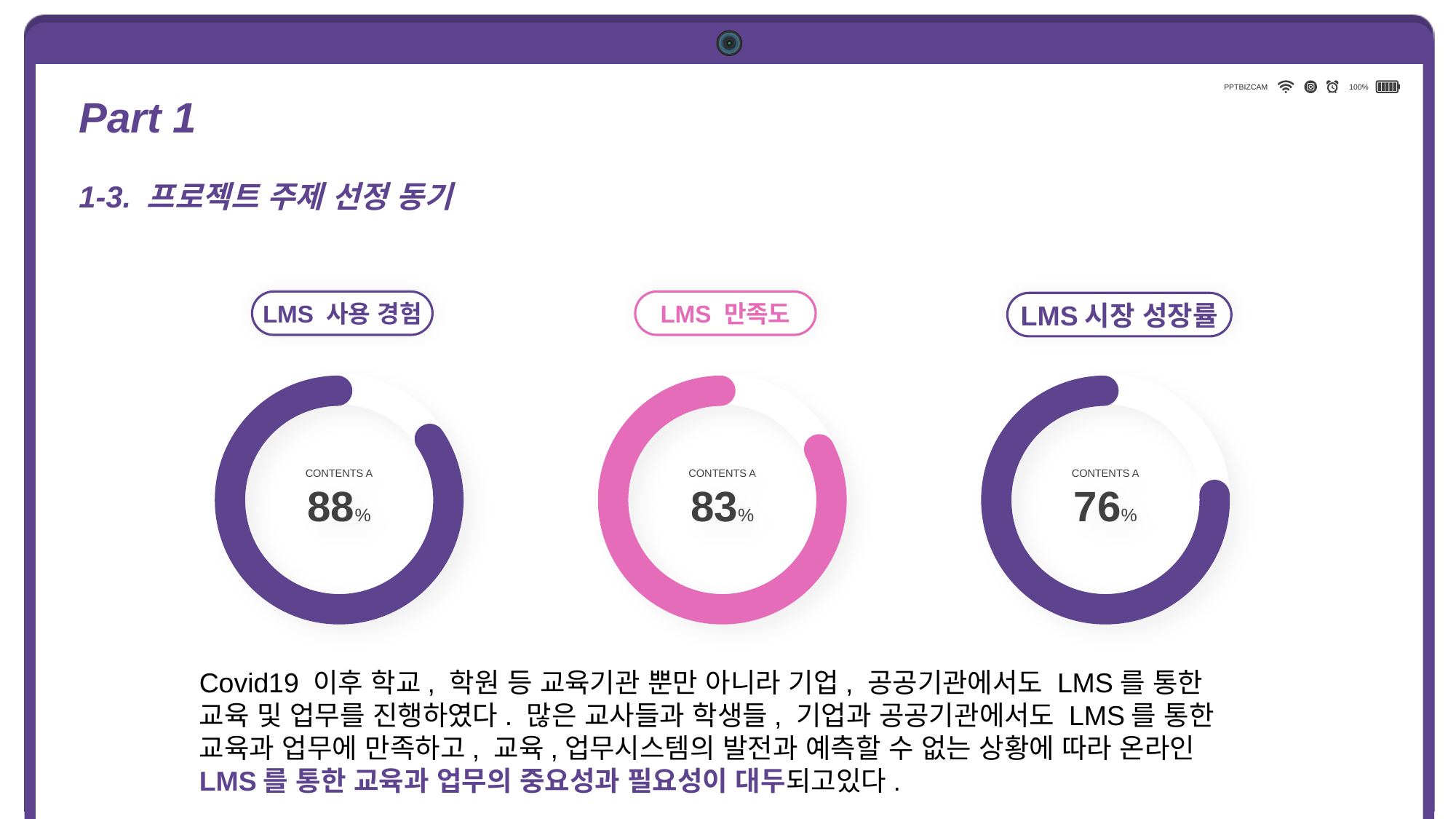

PPTBIZCAM
100%

Part 1

1-3. 프로젝트 주제 선정 동기
LMS 사용 경험
LMS 만족도
LMS시장 성장률
CONTENTS A
88%
CONTENTS A
83%
CONTENTS A
76%

Covid19 이후 학교, 학원 등 교육기관 뿐만 아니라 기업, 공공기관에서도 LMS를 통한 교육 및 업무를 진행하였다. 많은 교사들과 학생들, 기업과 공공기관에서도 LMS를 통한 교육과 업무에 만족하고, 교육,업무시스템의 발전과 예측할 수 없는 상황에 따라 온라인 LMS를 통한 교육과 업무의 중요성과 필요성이 대두되고있다.